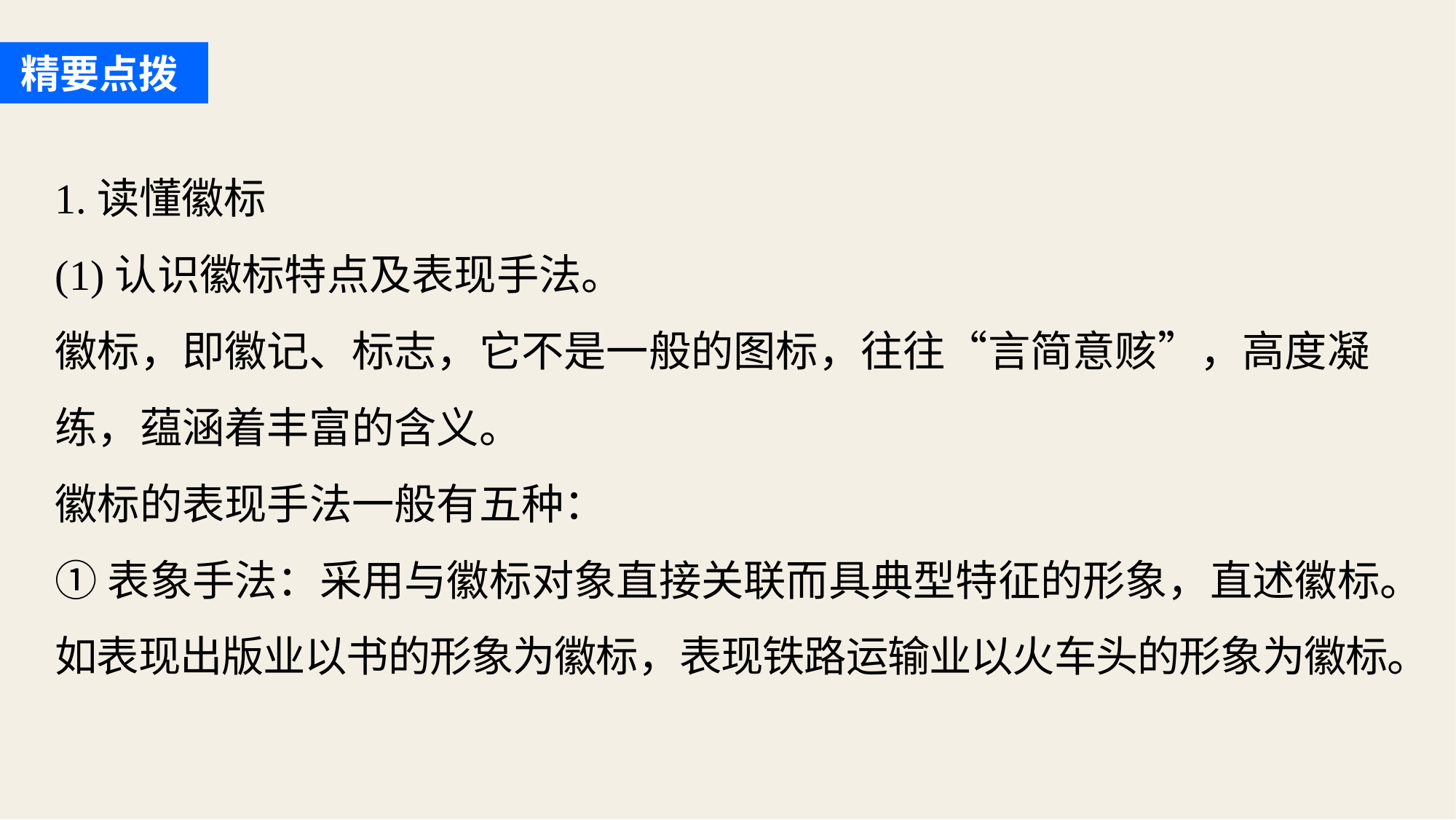

精要点拨
1.读懂徽标
(1)认识徽标特点及表现手法。
徽标，即徽记、标志，它不是一般的图标，往往“言简意赅”，高度凝练，蕴涵着丰富的含义。
徽标的表现手法一般有五种：
①表象手法：采用与徽标对象直接关联而具典型特征的形象，直述徽标。如表现出版业以书的形象为徽标，表现铁路运输业以火车头的形象为徽标。